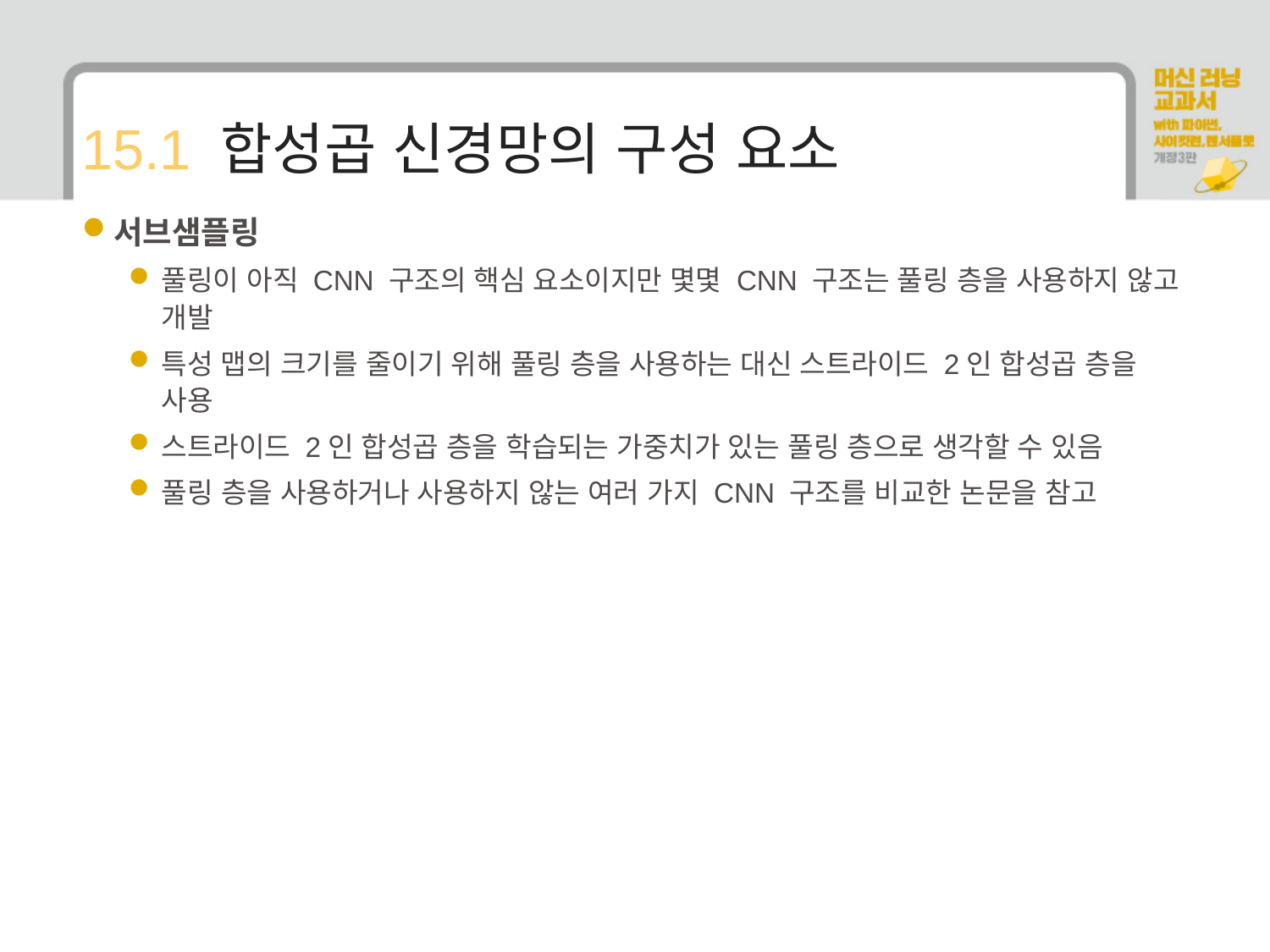

# 15.1 합성곱 신경망의 구성 요소
서브샘플링
풀링이 아직 CNN 구조의 핵심 요소이지만 몇몇 CNN 구조는 풀링 층을 사용하지 않고 개발
특성 맵의 크기를 줄이기 위해 풀링 층을 사용하는 대신 스트라이드 2인 합성곱 층을 사용
스트라이드 2인 합성곱 층을 학습되는 가중치가 있는 풀링 층으로 생각할 수 있음
풀링 층을 사용하거나 사용하지 않는 여러 가지 CNN 구조를 비교한 논문을 참고